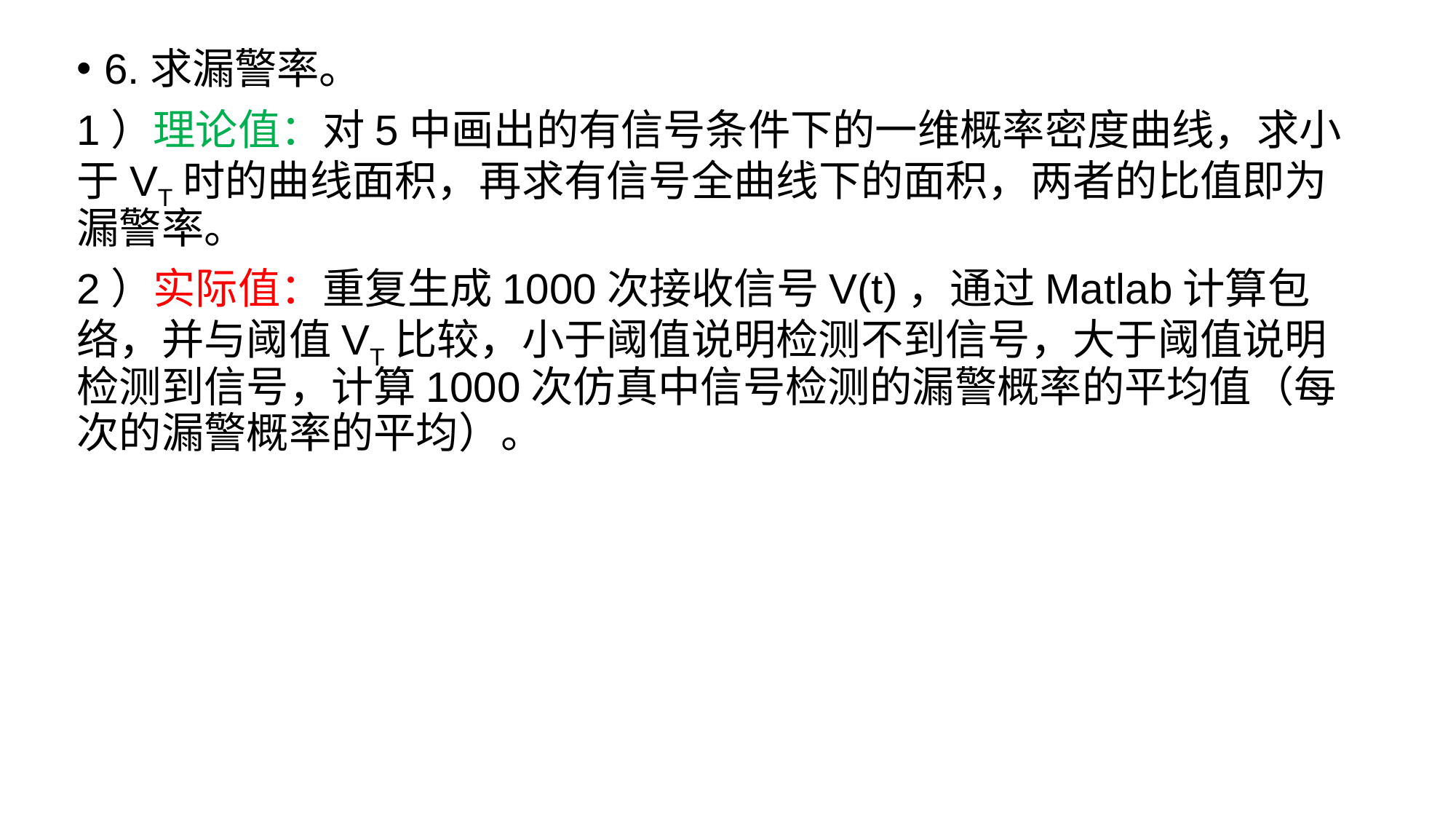

6.求漏警率。
1）理论值：对5中画出的有信号条件下的一维概率密度曲线，求小于VT时的曲线面积，再求有信号全曲线下的面积，两者的比值即为漏警率。
2）实际值：重复生成1000次接收信号V(t)，通过Matlab计算包络，并与阈值VT比较，小于阈值说明检测不到信号，大于阈值说明检测到信号，计算1000次仿真中信号检测的漏警概率的平均值（每次的漏警概率的平均）。